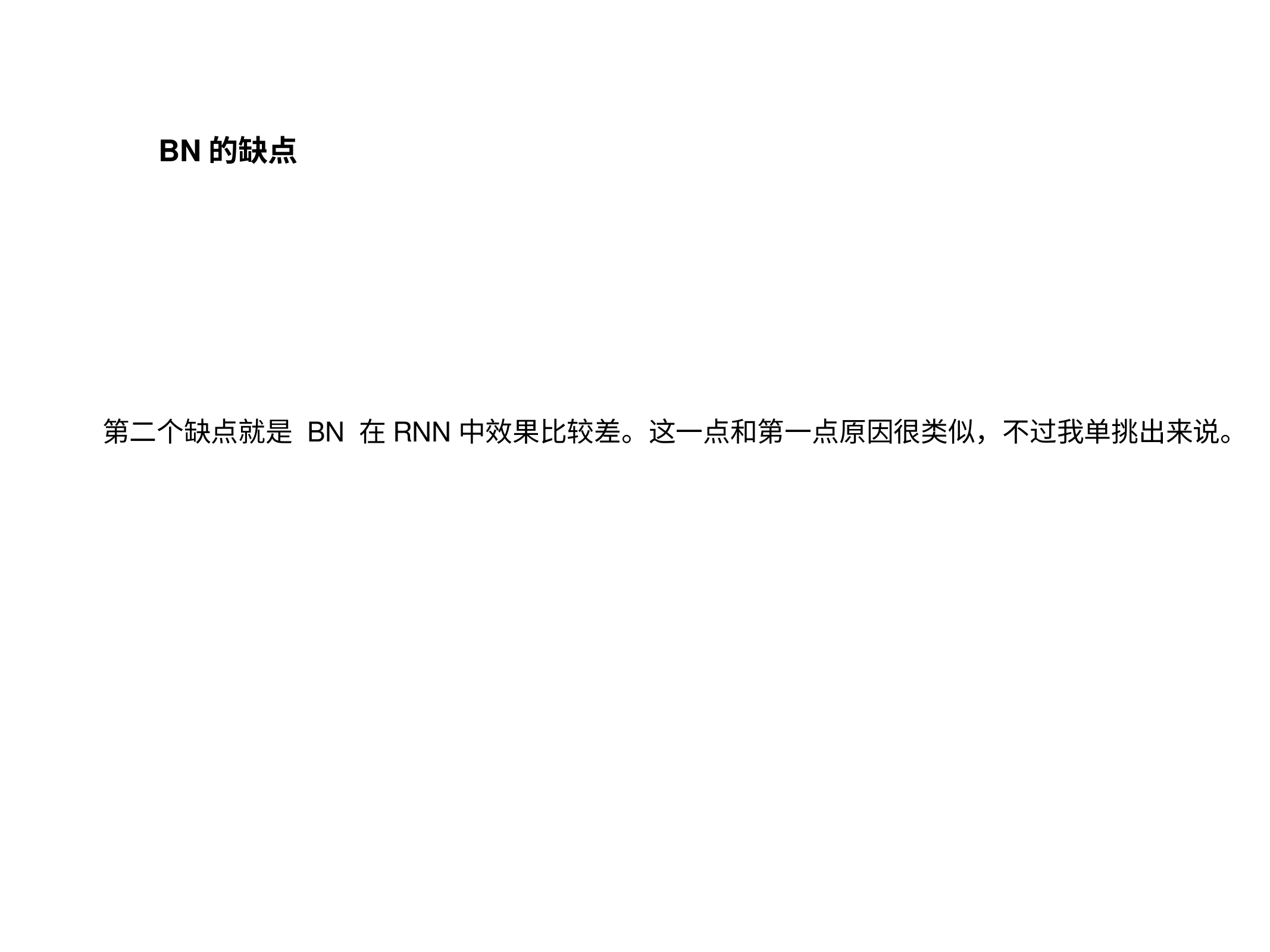

BN的缺点
第二个缺点就是 BN 在RNN中效果比较差。这一点和第一点原因很类似，不过我单挑出来说。